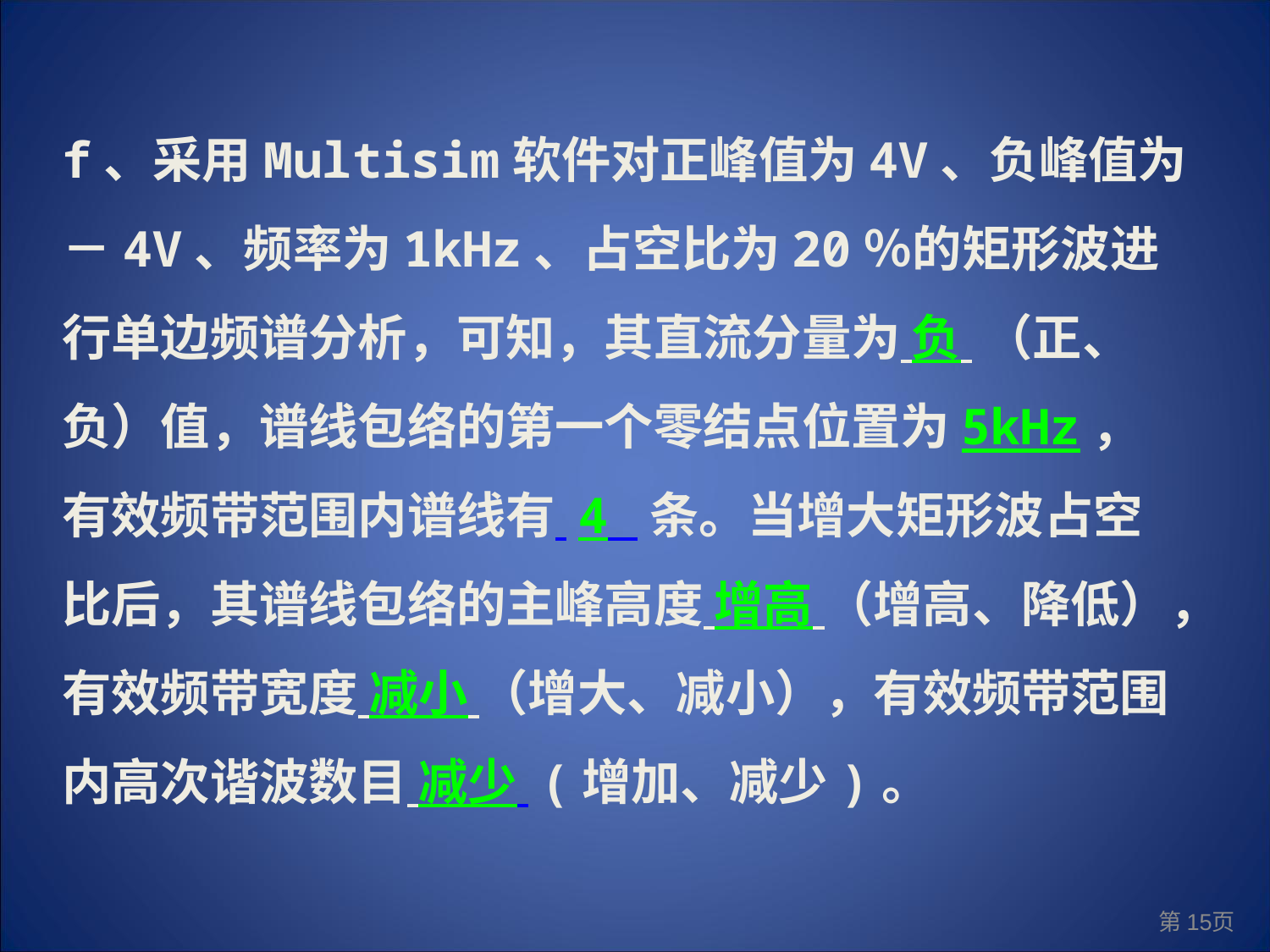

f、采用Multisim软件对正峰值为4V、负峰值为－4V、频率为1kHz、占空比为20％的矩形波进行单边频谱分析，可知，其直流分量为 负  （正、负）值，谱线包络的第一个零结点位置为5kHz，有效频带范围内谱线有 4 条。当增大矩形波占空比后，其谱线包络的主峰高度 增高 （增高、降低），有效频带宽度 减小 （增大、减小），有效频带范围内高次谐波数目 减少 (增加、减少)。